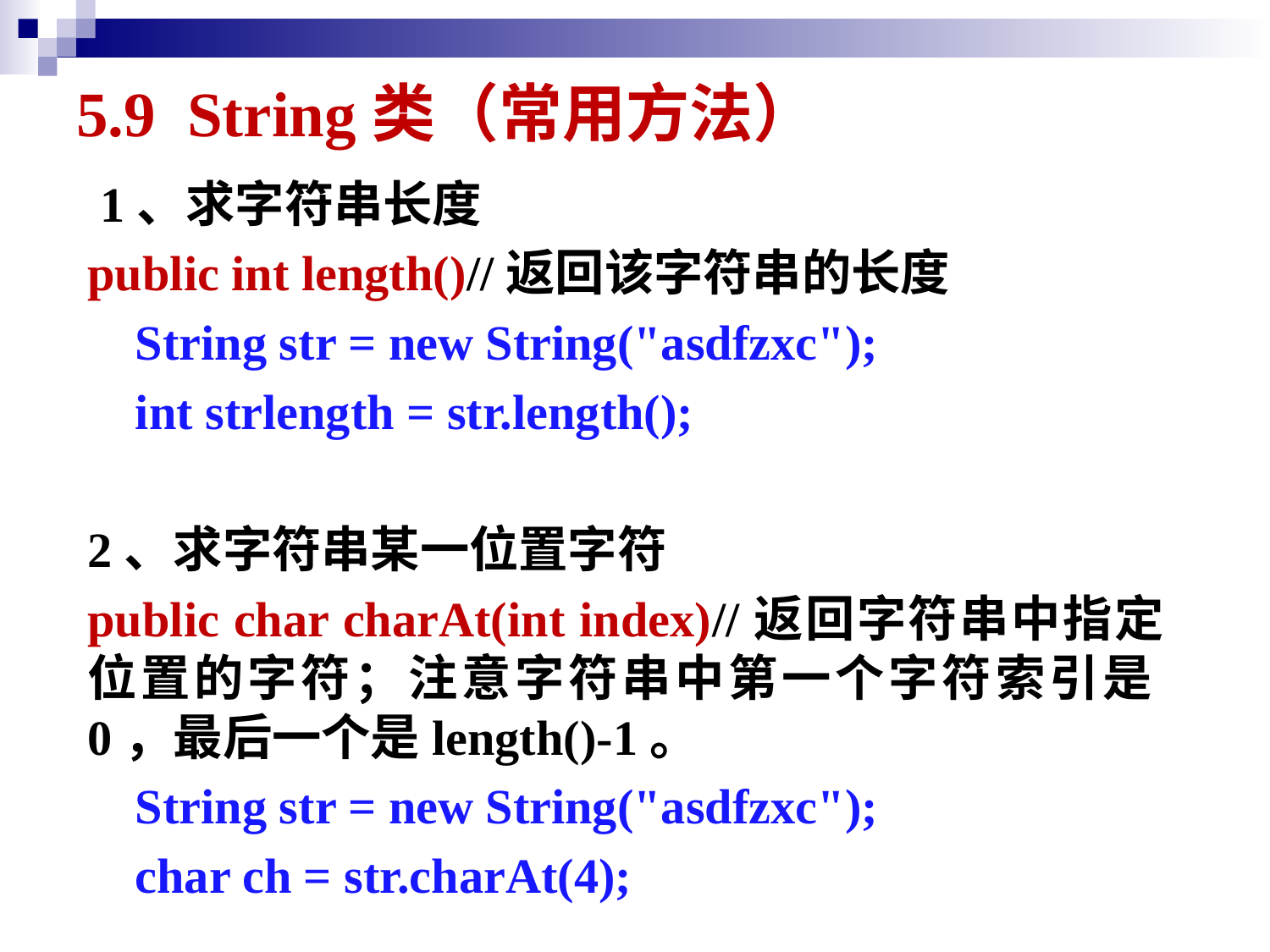

# 5.9  String类（常用方法）
 1、求字符串长度
public int length()//返回该字符串的长度
	String str = new String("asdfzxc");
	int strlength = str.length();

2、求字符串某一位置字符
public char charAt(int index)//返回字符串中指定位置的字符；注意字符串中第一个字符索引是0，最后一个是length()-1。
	String str = new String("asdfzxc");
	char ch = str.charAt(4);